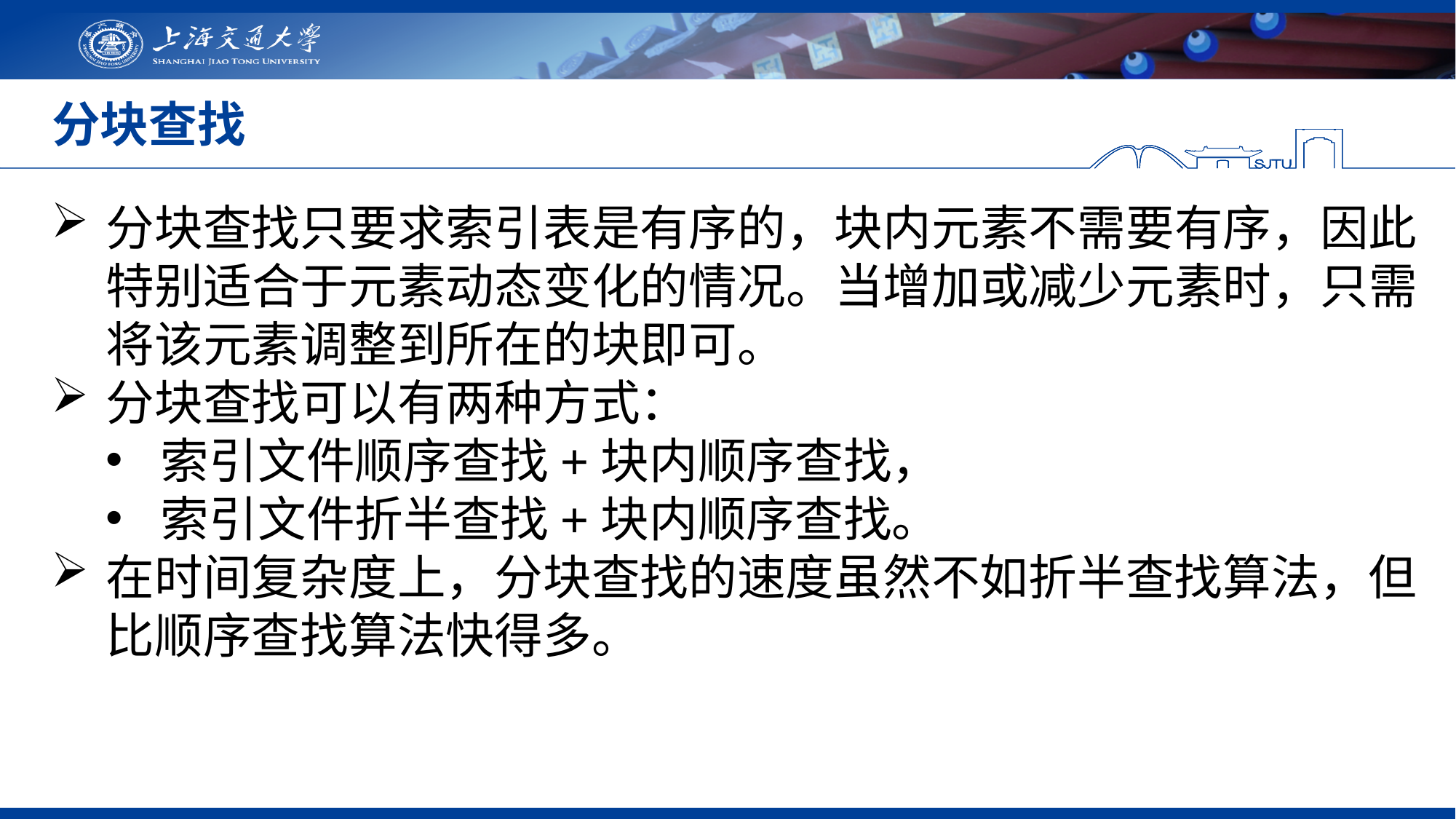

# 分块查找
分块查找只要求索引表是有序的，块内元素不需要有序，因此特别适合于元素动态变化的情况。当增加或减少元素时，只需将该元素调整到所在的块即可。
分块查找可以有两种方式：
索引文件顺序查找+块内顺序查找，
索引文件折半查找+块内顺序查找。
在时间复杂度上，分块查找的速度虽然不如折半查找算法，但比顺序查找算法快得多。